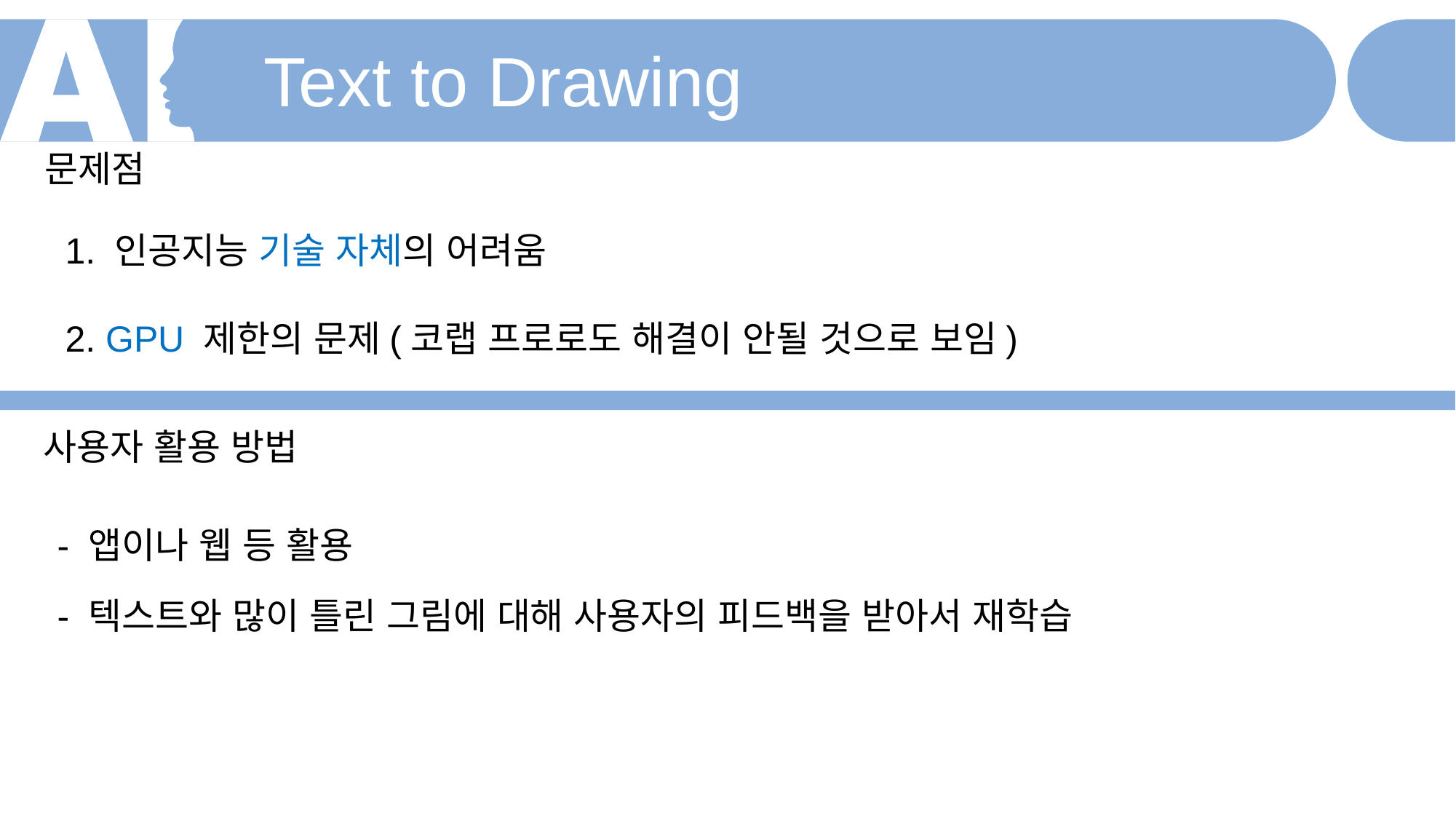

Text to Drawing
문제점
1. 인공지능 기술 자체의 어려움
2. GPU 제한의 문제(코랩 프로로도 해결이 안될 것으로 보임)
사용자 활용 방법
- 앱이나 웹 등 활용
- 텍스트와 많이 틀린 그림에 대해 사용자의 피드백을 받아서 재학습